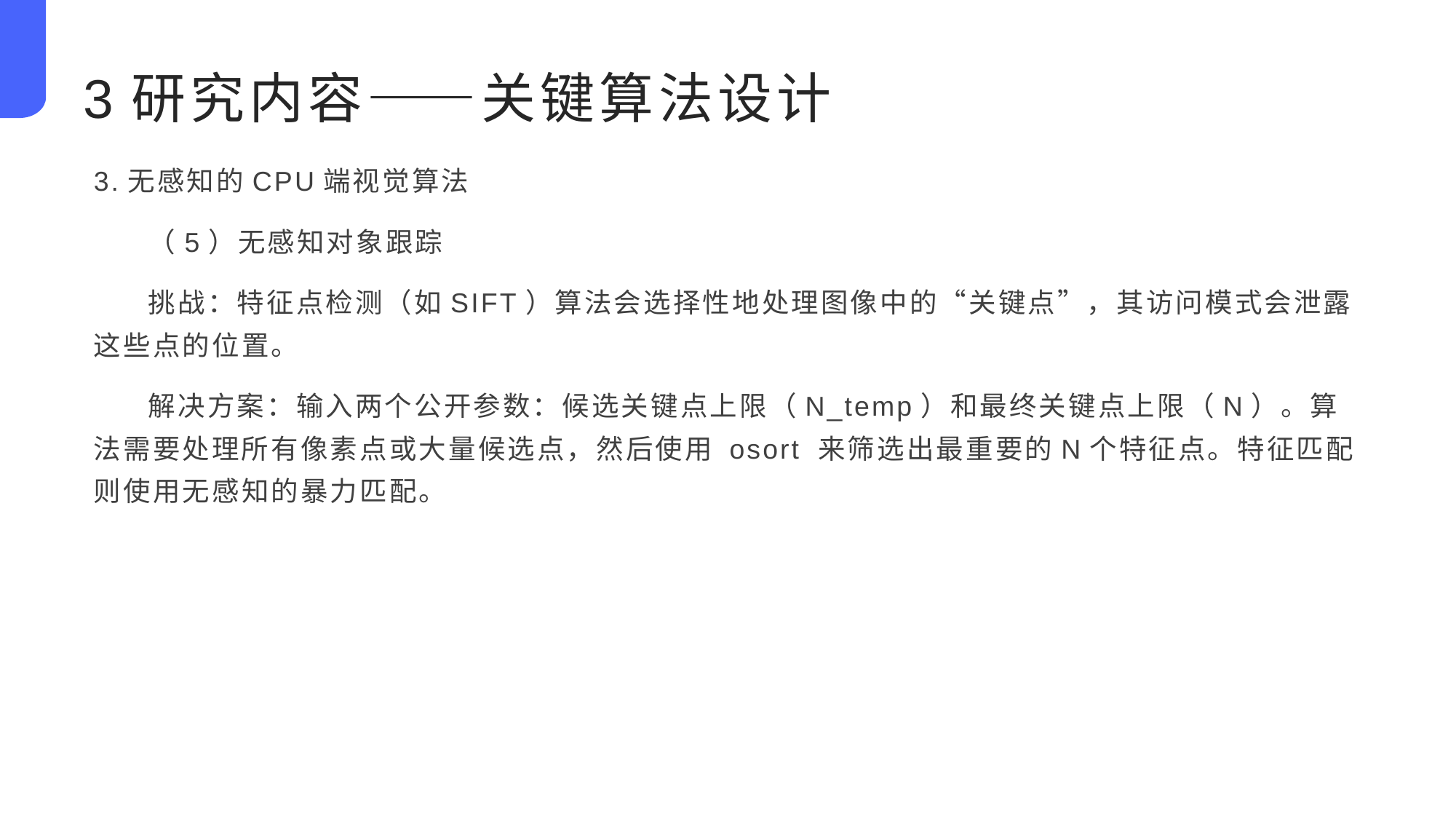

3研究内容——关键算法设计
3.无感知的CPU端视觉算法
（5）无感知对象跟踪
挑战：特征点检测（如SIFT）算法会选择性地处理图像中的“关键点”，其访问模式会泄露这些点的位置。
解决方案：输入两个公开参数：候选关键点上限（N_temp）和最终关键点上限（N）。算法需要处理所有像素点或大量候选点，然后使用 osort 来筛选出最重要的N个特征点。特征匹配则使用无感知的暴力匹配。